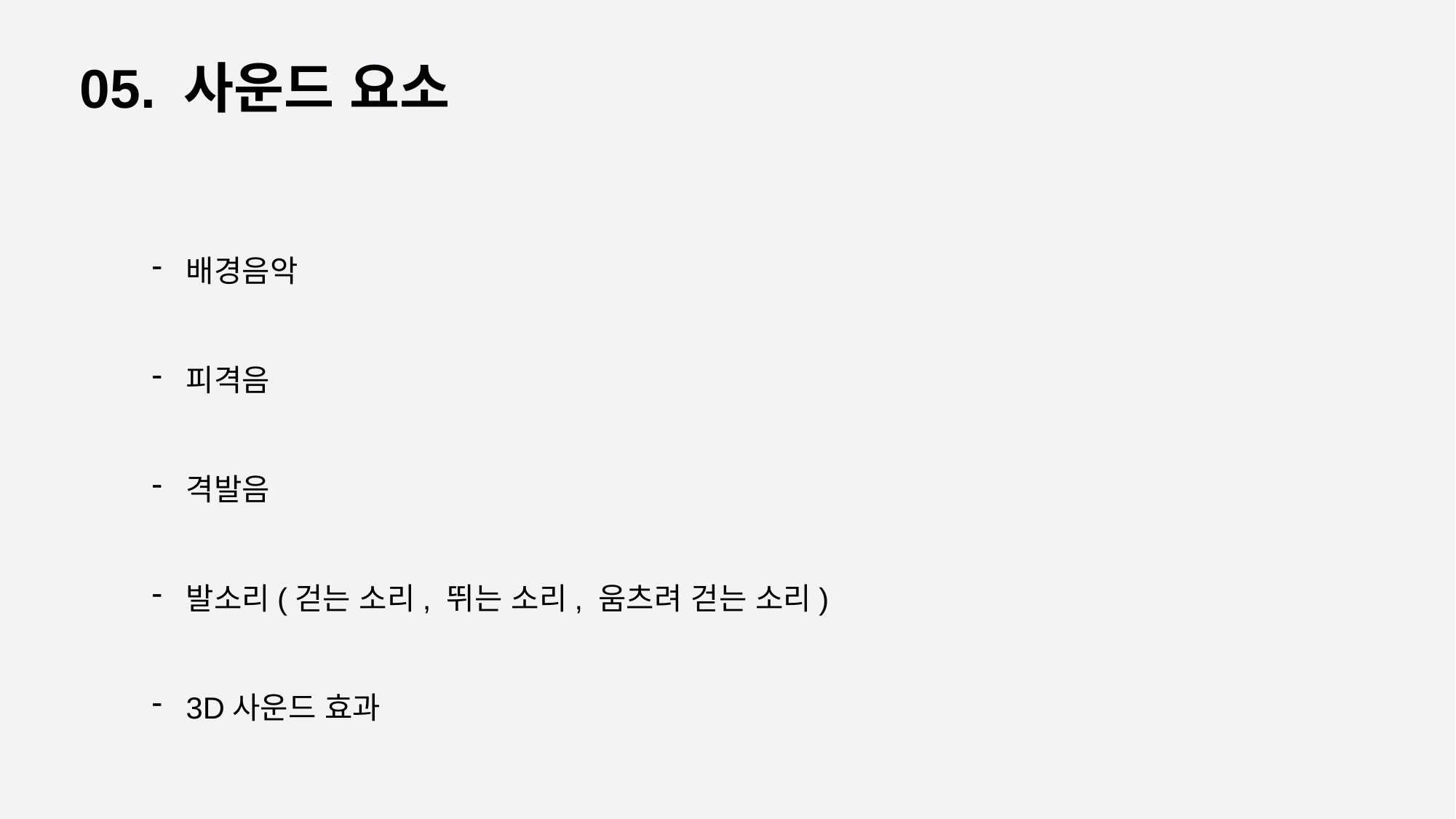

05. 사운드 요소
배경음악
피격음
격발음
발소리(걷는 소리, 뛰는 소리, 움츠려 걷는 소리)
3D사운드 효과